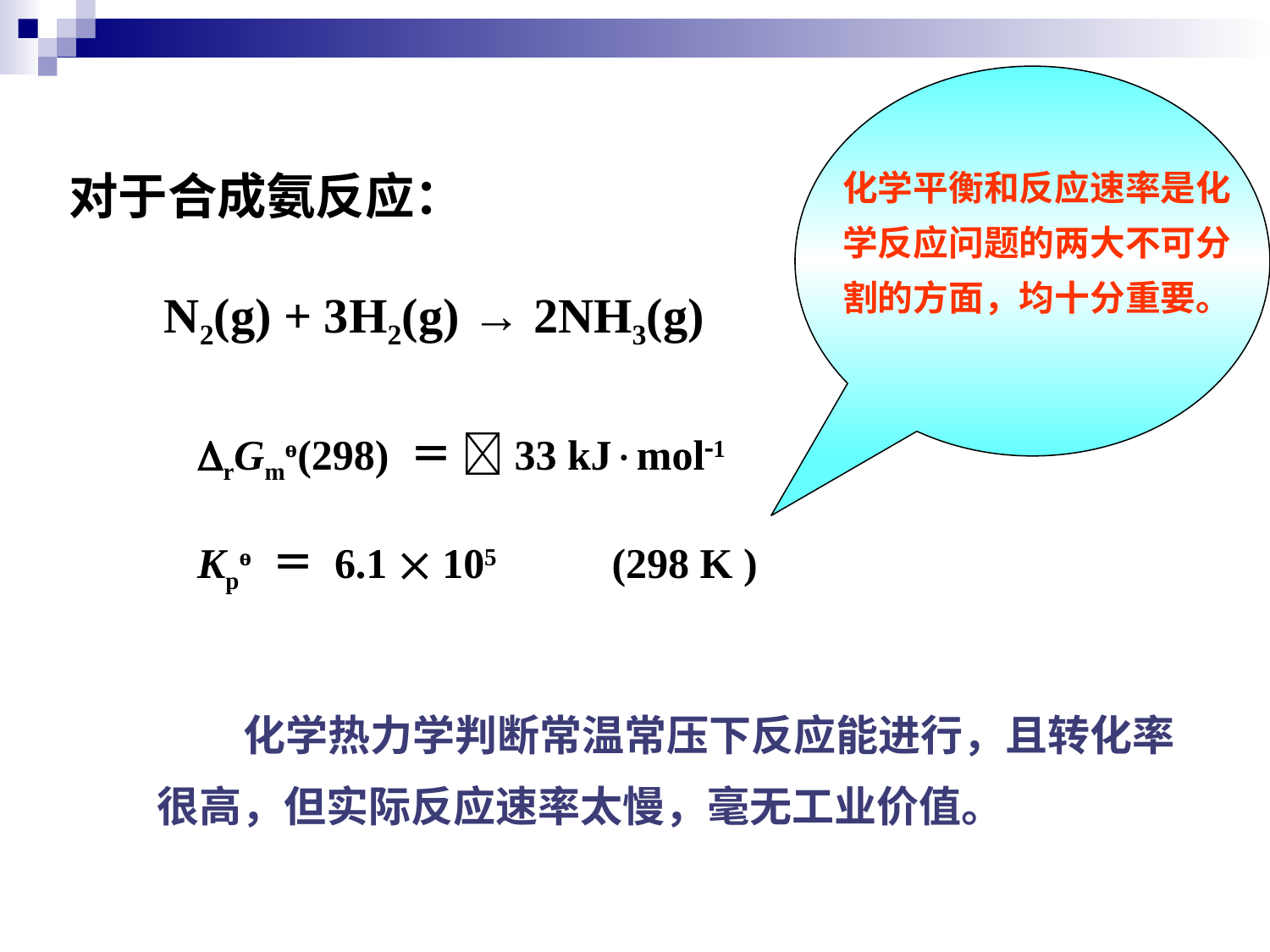

化学平衡和反应速率是化学反应问题的两大不可分割的方面，均十分重要。
    对于合成氨反应：

	  N2(g) + 3H2(g) → 2NH3(g)
ΔrGmө(298) ＝ −33 kJ⋅mol−1

Kpө ＝ 6.1 × 105                  (298 K )
        化学热力学判断常温常压下反应能进行，且转化率很高，但实际反应速率太慢，毫无工业价值。